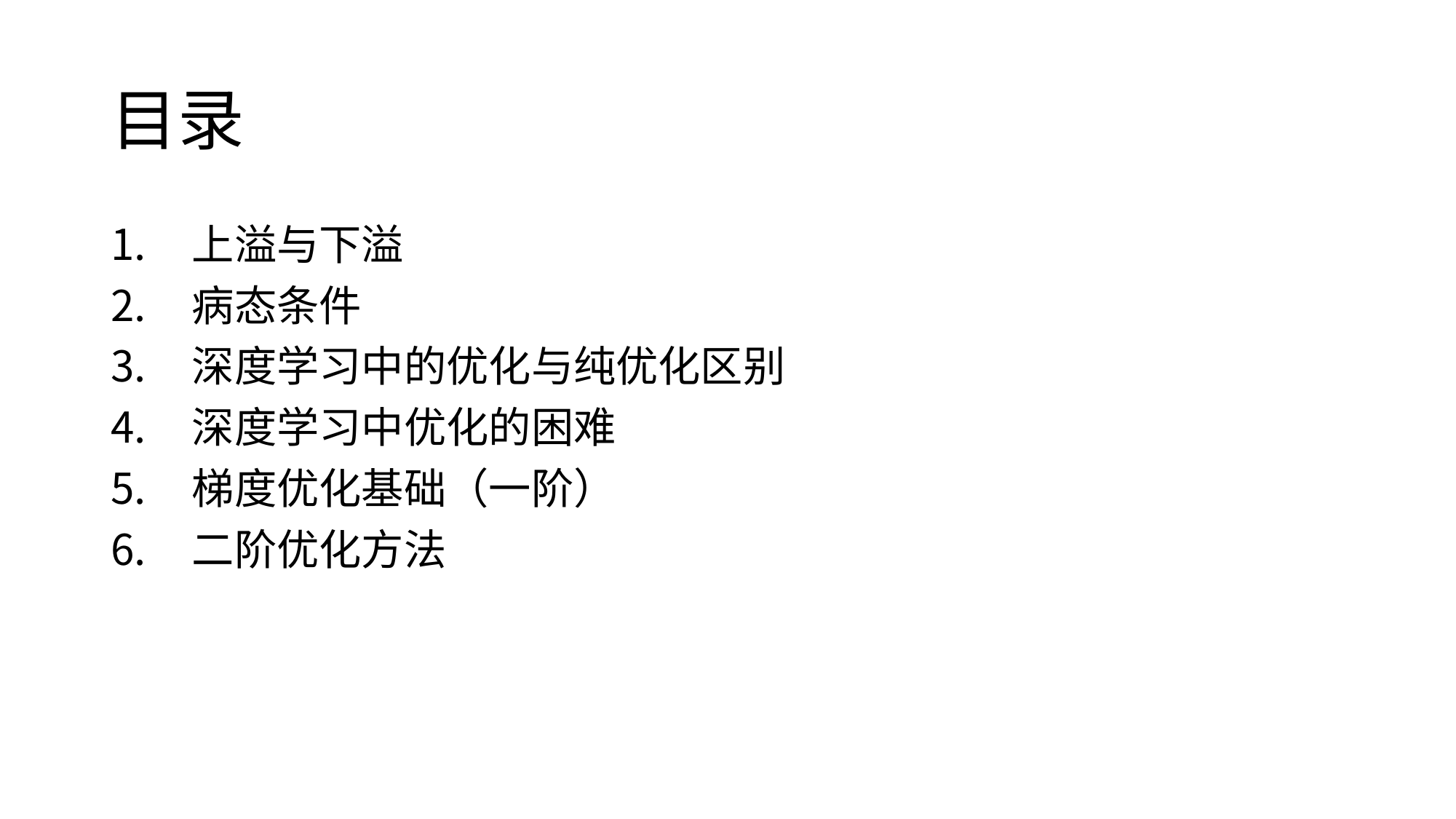

# 目录
 上溢与下溢
 病态条件
 深度学习中的优化与纯优化区别
 深度学习中优化的困难
 梯度优化基础（一阶）
 二阶优化方法